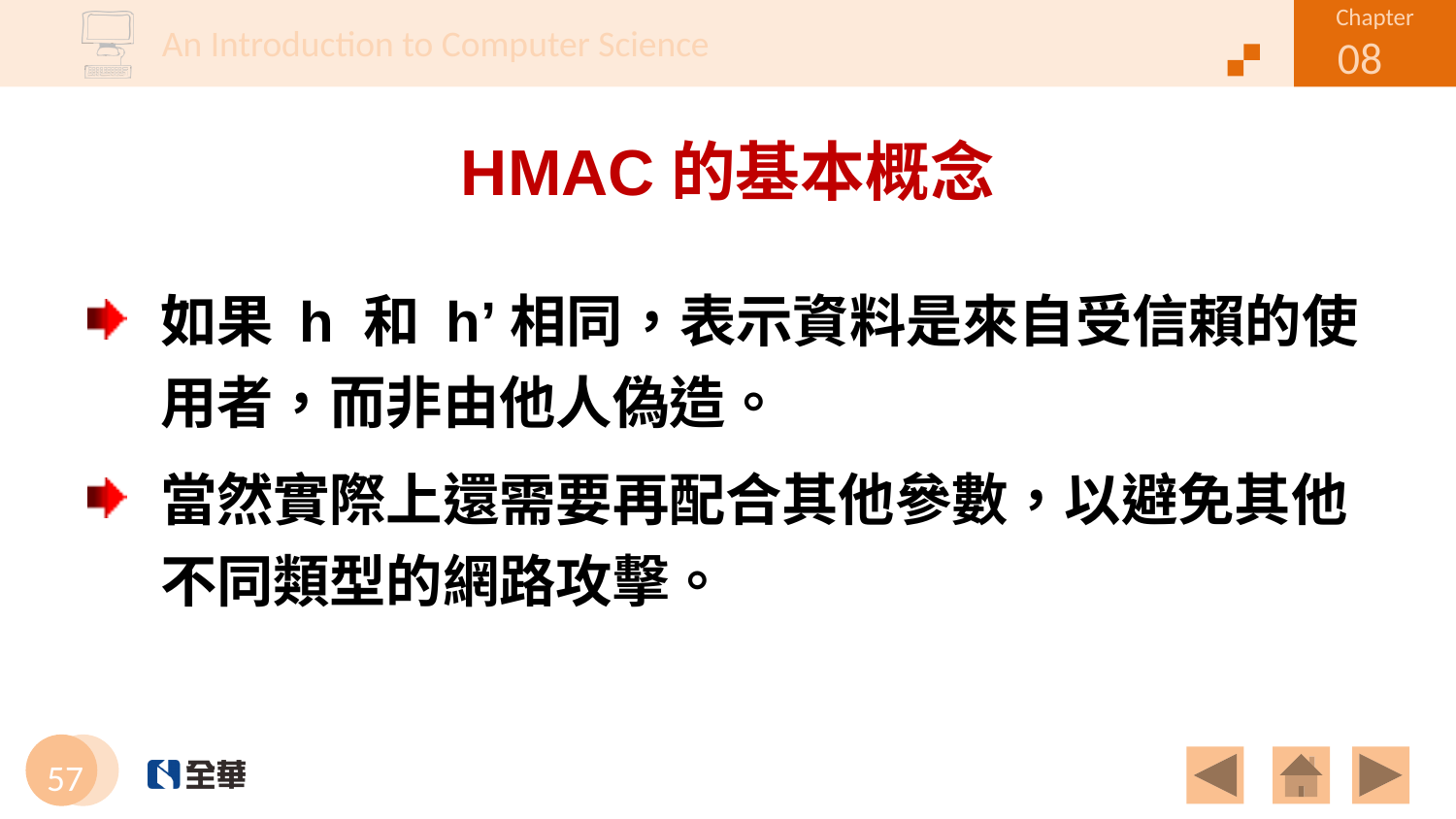

# HMAC的基本概念
如果 h 和 h’相同，表示資料是來自受信賴的使用者，而非由他人偽造。
當然實際上還需要再配合其他參數，以避免其他不同類型的網路攻擊。